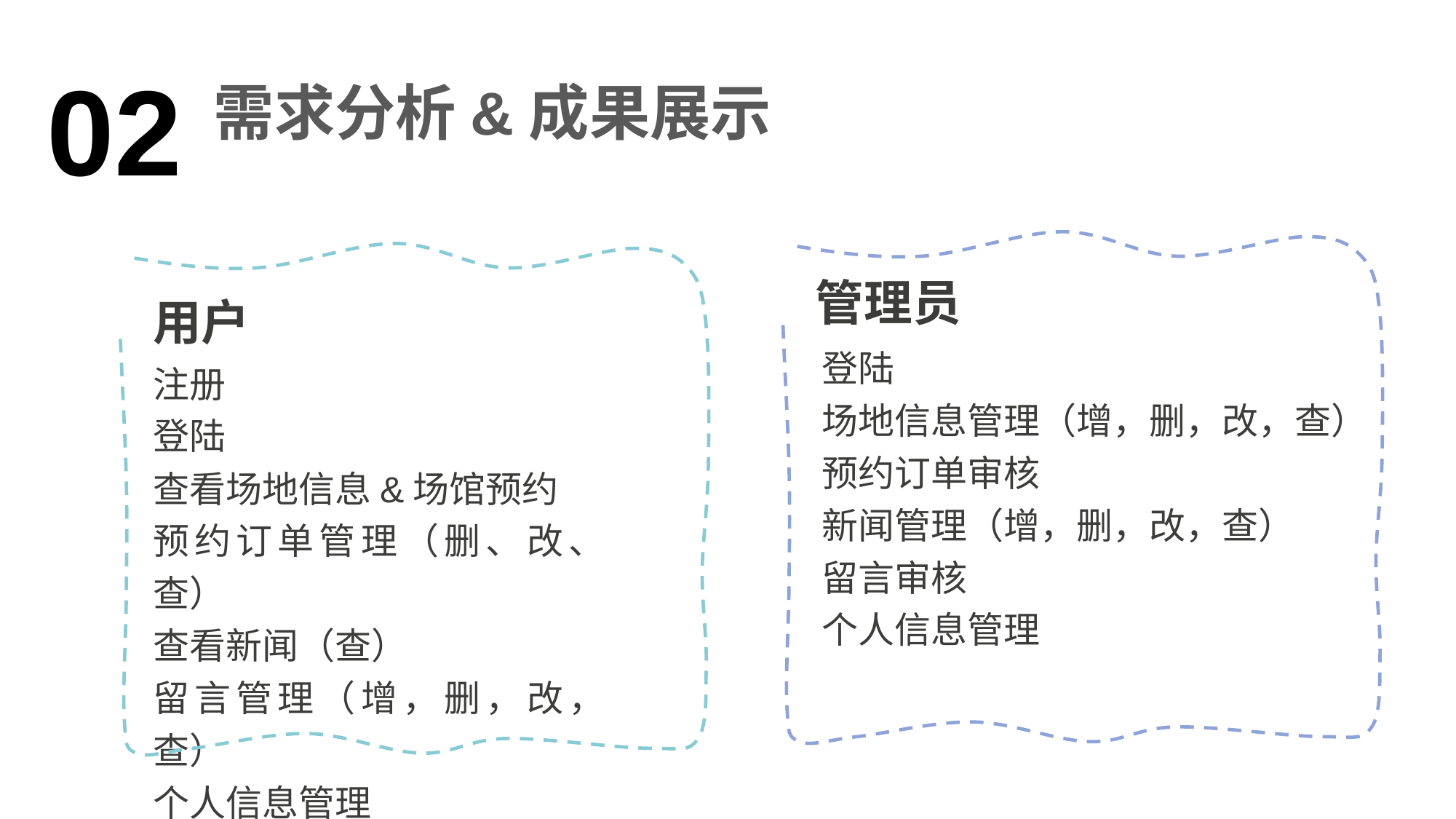

需求分析&成果展示
02

管理员
登陆
场地信息管理（增，删，改，查）
预约订单审核
新闻管理（增，删，改，查）
留言审核
个人信息管理

用户
注册
登陆
查看场地信息&场馆预约
预约订单管理（删、改、查）
查看新闻（查）
留言管理（增，删，改，查）
个人信息管理